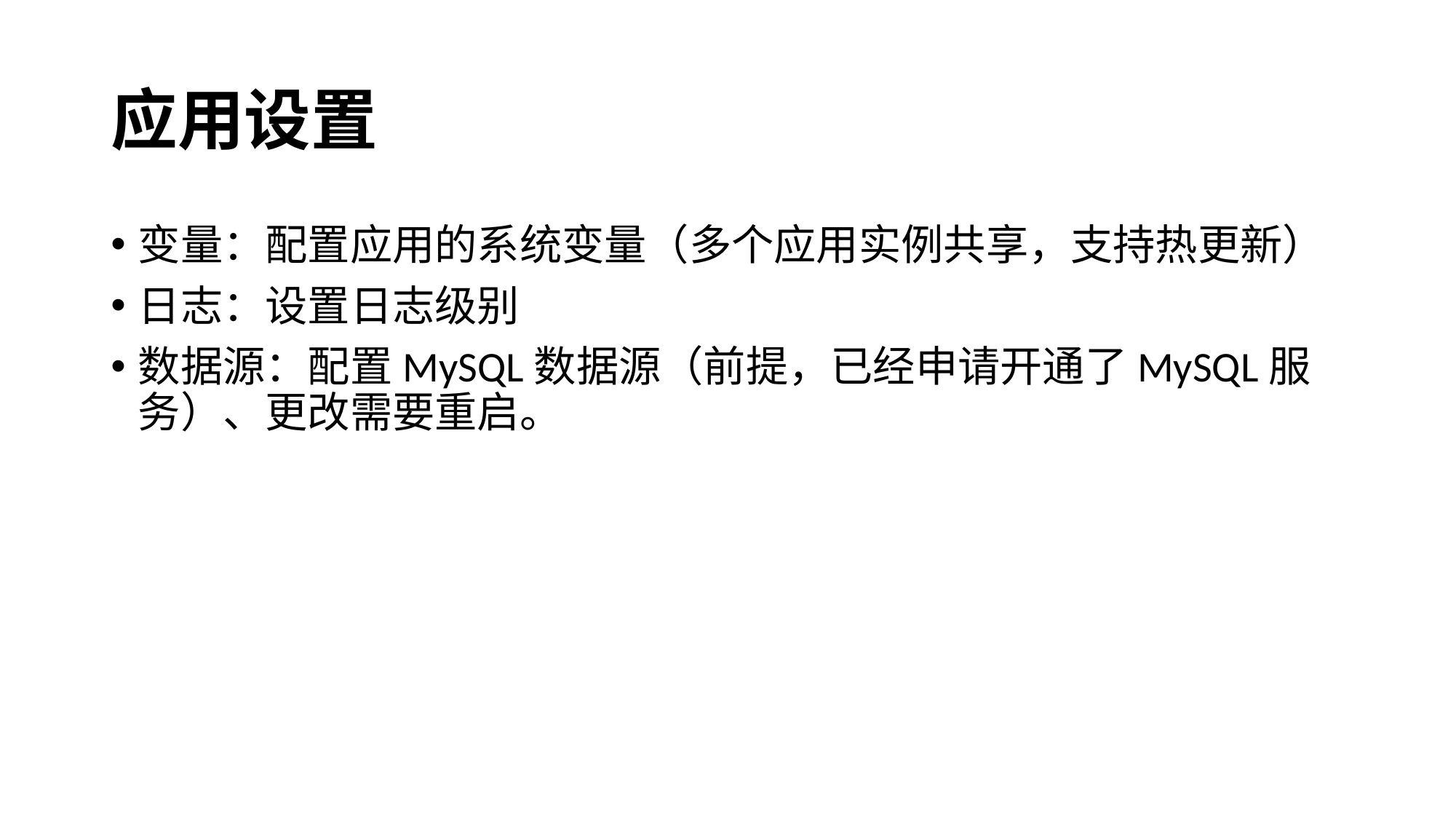

# 应用设置
变量：配置应用的系统变量（多个应用实例共享，支持热更新）
日志：设置日志级别
数据源：配置MySQL数据源（前提，已经申请开通了MySQL服务）、更改需要重启。